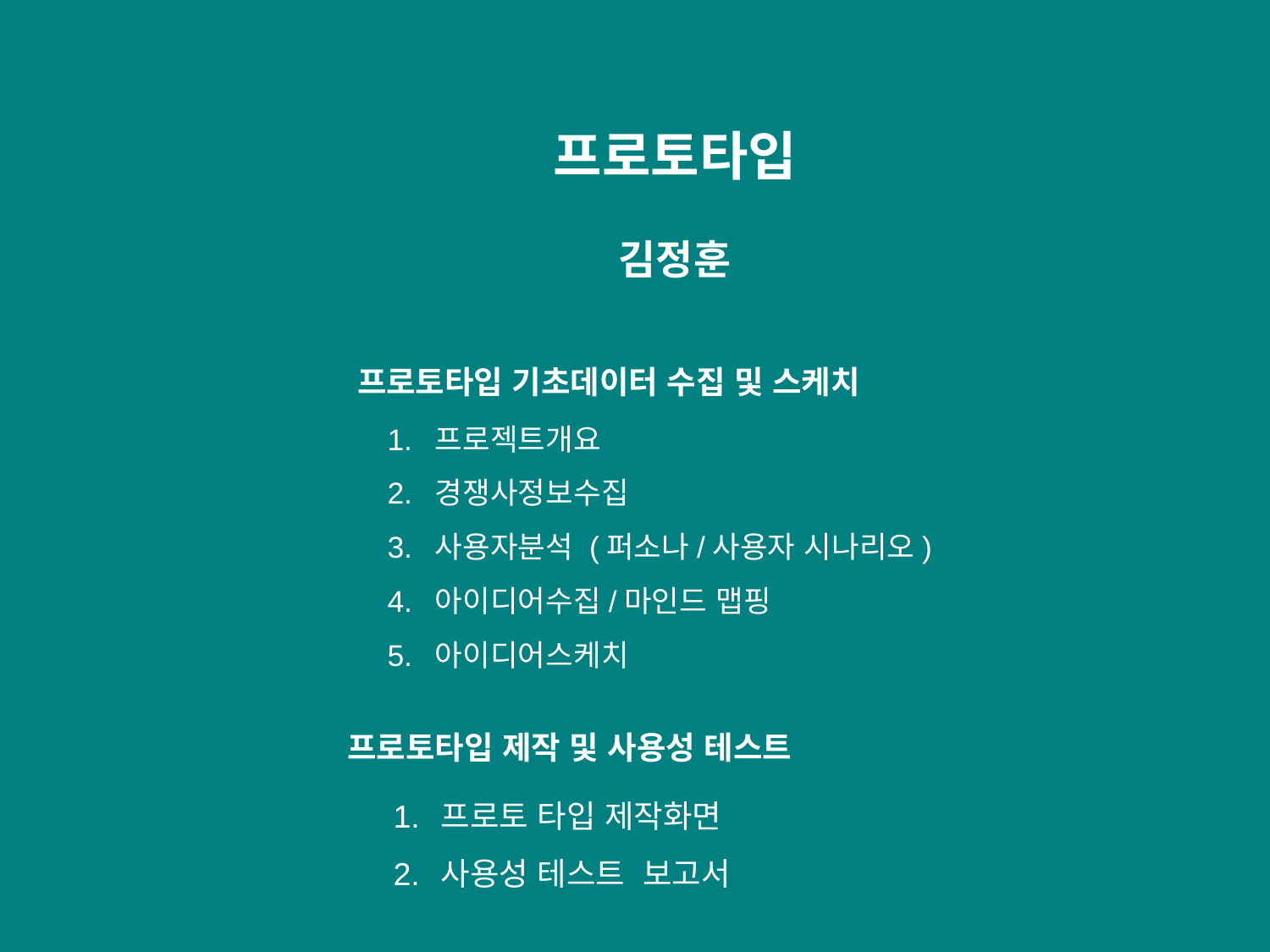

프로토타입

김정훈
프로토타입 기초데이터 수집 및 스케치
프로젝트개요
경쟁사정보수집
사용자분석 (퍼소나/사용자 시나리오)
아이디어수집/마인드 맵핑
아이디어스케치
프로토타입 제작 및 사용성 테스트
프로토 타입 제작화면
사용성 테스트  보고서